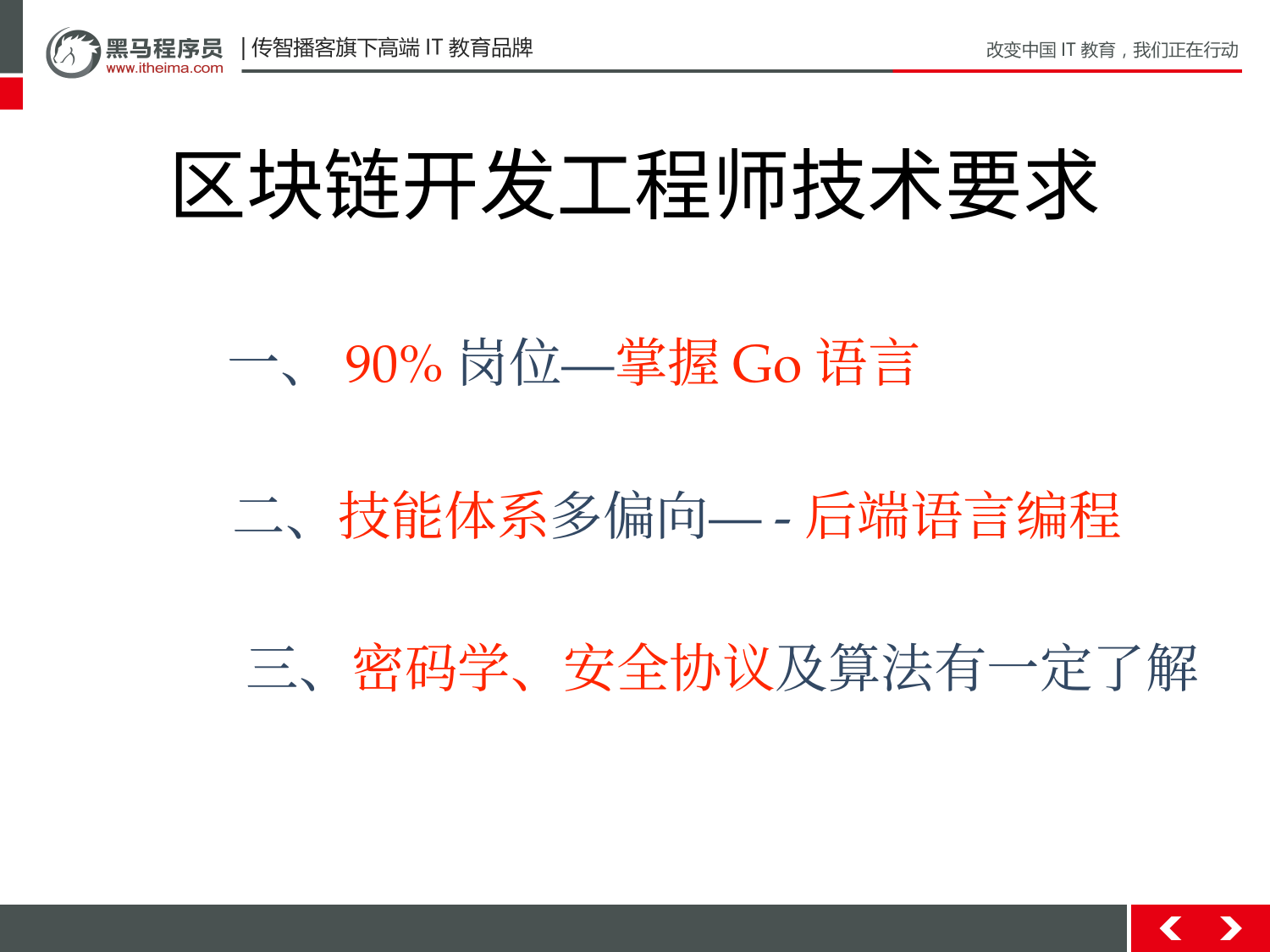

区块链开发工程师技术要求
一、90%岗位—掌握Go语言
二、技能体系多偏向—-后端语言编程
三、密码学、安全协议及算法有一定了解